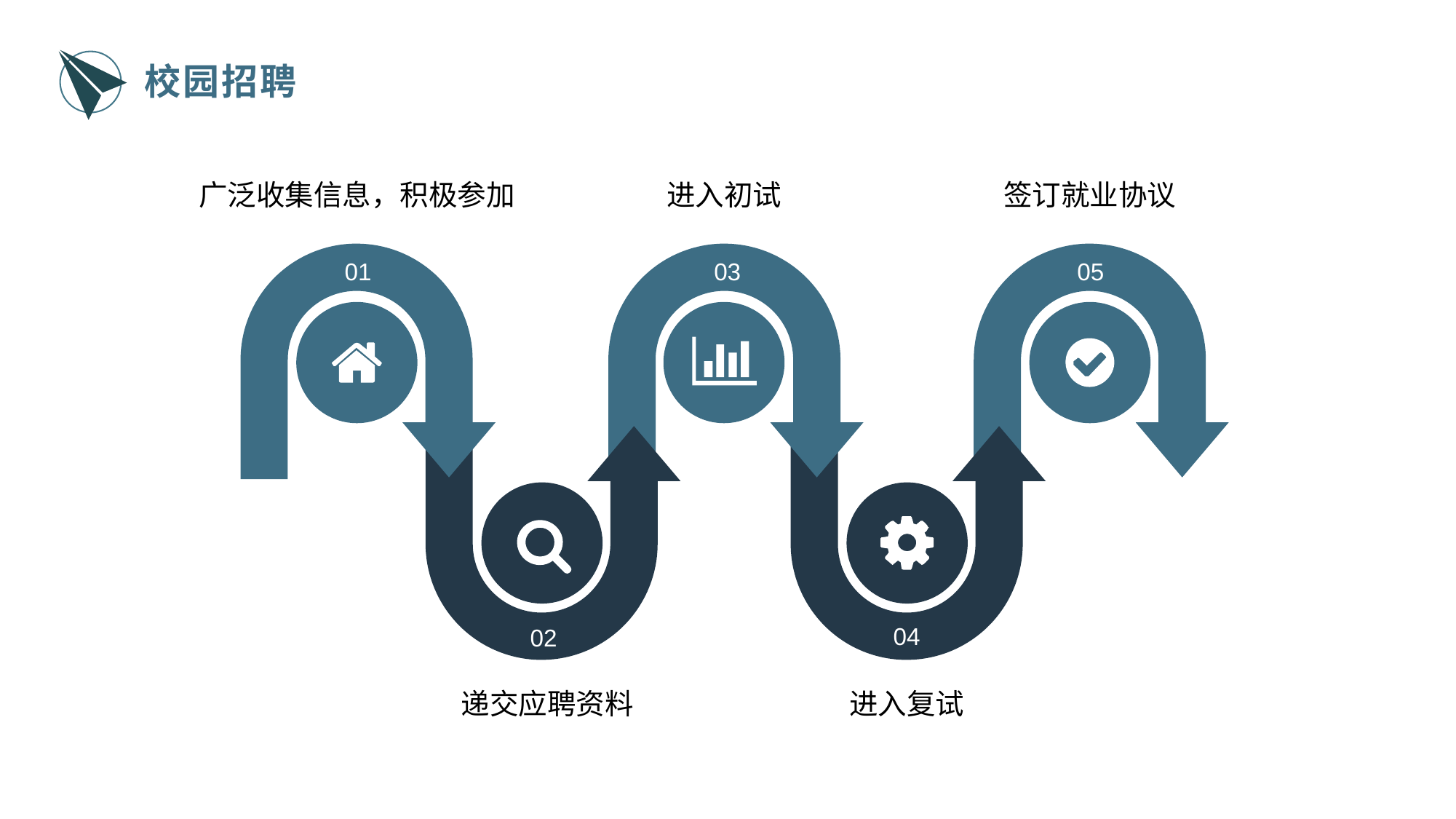

校园招聘
广泛收集信息，积极参加
进入初试
签订就业协议
03
05
01

04
02
递交应聘资料
进入复试